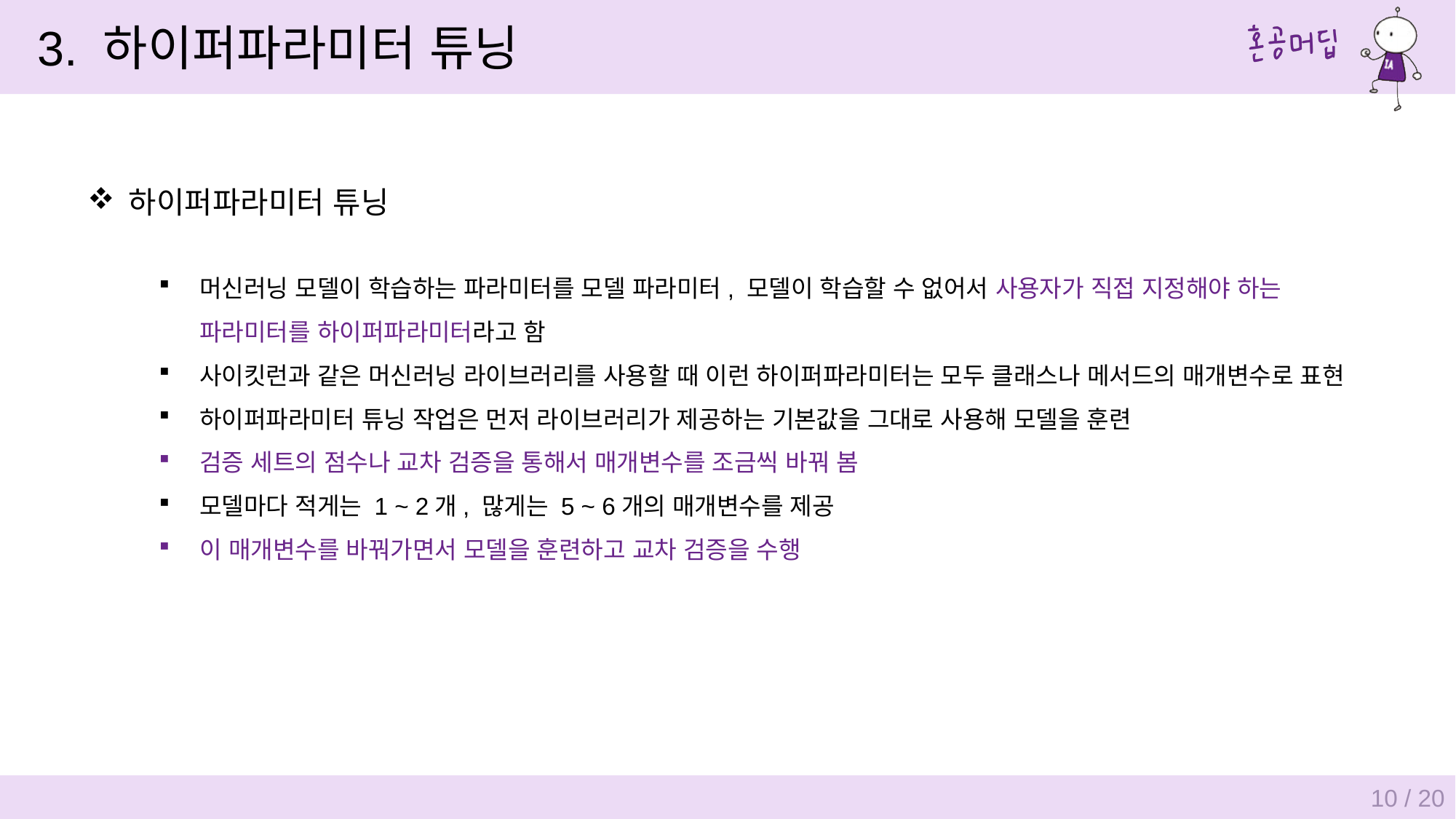

3. 하이퍼파라미터 튜닝
하이퍼파라미터 튜닝
머신러닝 모델이 학습하는 파라미터를 모델 파라미터, 모델이 학습할 수 없어서 사용자가 직접 지정해야 하는
파라미터를 하이퍼파라미터라고 함
사이킷런과 같은 머신러닝 라이브러리를 사용할 때 이런 하이퍼파라미터는 모두 클래스나 메서드의 매개변수로 표현
하이퍼파라미터 튜닝 작업은 먼저 라이브러리가 제공하는 기본값을 그대로 사용해 모델을 훈련
검증 세트의 점수나 교차 검증을 통해서 매개변수를 조금씩 바꿔 봄
모델마다 적게는 1 ~ 2개, 많게는 5 ~ 6개의 매개변수를 제공
이 매개변수를 바꿔가면서 모델을 훈련하고 교차 검증을 수행
10 / 20